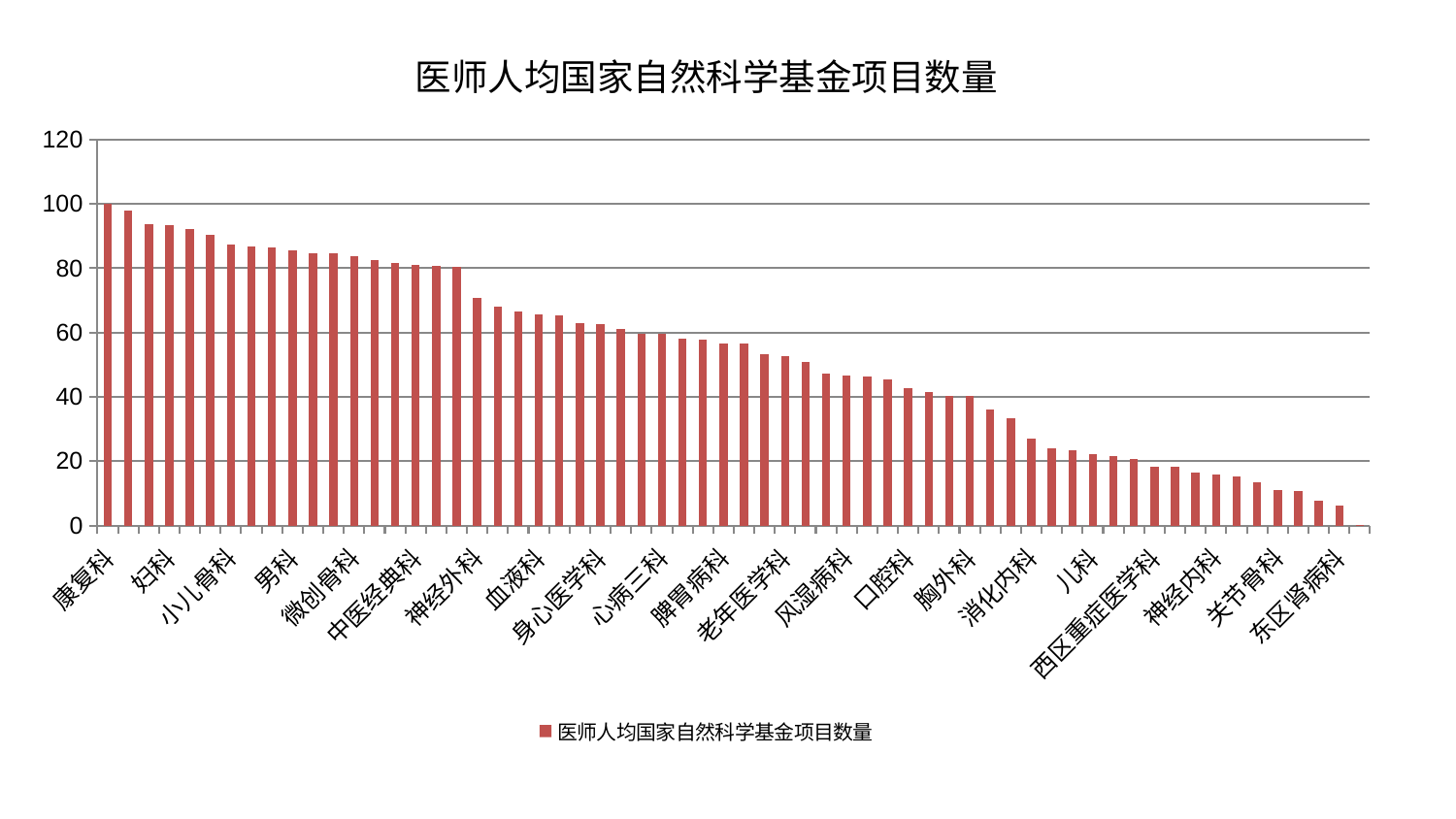

### Chart: 医师人均国家自然科学基金项目数量

| Category | 医师人均国家自然科学基金项目数量 |
|---|---|
| 康复科 | 100.0 |
| 乳腺甲状腺外科 | 97.81861171280178 |
| 肝胆外科 | 93.63224439714139 |
| 妇科 | 93.31069495960132 |
| 心病一科 | 92.07246201960908 |
| 呼吸内科 | 90.38860791776233 |
| 小儿骨科 | 87.36891204806754 |
| 产科 | 86.79783238338248 |
| 肝病科 | 86.57961811410595 |
| 男科 | 85.56243872679268 |
| 脑病一科 | 84.74603450571561 |
| 肛肠科 | 84.65544001057663 |
| 微创骨科 | 83.86146904963638 |
| 肾脏内科 | 82.62658432183252 |
| 眼科 | 81.58734193596975 |
| 中医经典科 | 81.08001115052097 |
| 针灸科 | 80.86907632322571 |
| 内分泌科 | 80.4961140584644 |
| 神经外科 | 70.81764484359606 |
| 脑病二科 | 68.09100101984045 |
| 心血管内科 | 66.58020531591642 |
| 血液科 | 65.52393344681116 |
| 肿瘤内科 | 65.46561705120249 |
| 创伤骨科 | 63.05903203347996 |
| 身心医学科 | 62.776570867767845 |
| 骨科 | 61.13400273088363 |
| 医院 | 59.67738998174079 |
| 心病三科 | 59.632509714457086 |
| 显微骨科 | 58.14220282604652 |
| 普通外科 | 57.7960381884288 |
| 脾胃病科 | 56.59636815202553 |
| 东区重症医学科 | 56.51743421922118 |
| 心病四科 | 53.17637726686228 |
| 老年医学科 | 52.75962634847393 |
| 妇科妇二科合并 | 50.73286541110704 |
| 肾病科 | 47.356166597836236 |
| 风湿病科 | 46.528668646693184 |
| 心病二科 | 46.219722338876146 |
| 重症医学科 | 45.52793038274843 |
| 口腔科 | 42.588750652308384 |
| 周围血管科 | 41.35068821534773 |
| 妇二科 | 40.433146636714824 |
| 胸外科 | 40.37889035896289 |
| 运动损伤骨科 | 35.97845844470251 |
| 泌尿外科 | 33.272395313996796 |
| 消化内科 | 27.093306608761498 |
| 治未病中心 | 24.14226025052255 |
| 美容皮肤科 | 23.368520197090458 |
| 儿科 | 22.238252872064376 |
| 耳鼻喉科 | 21.433811683601366 |
| 小儿推拿科 | 20.819752428983907 |
| 西区重症医学科 | 18.366837279176295 |
| 脾胃科消化科合并 | 18.14881528151524 |
| 中医外治中心 | 16.32129968379219 |
| 神经内科 | 15.886588439164218 |
| 综合内科 | 15.343479707894915 |
| 脑病三科 | 13.431612700801065 |
| 关节骨科 | 10.973315940965021 |
| 脊柱骨科 | 10.73830501697952 |
| 皮肤科 | 7.746129815171532 |
| 东区肾病科 | 6.274222066723079 |
| 推拿科 | 0.12918926488216798 |
47